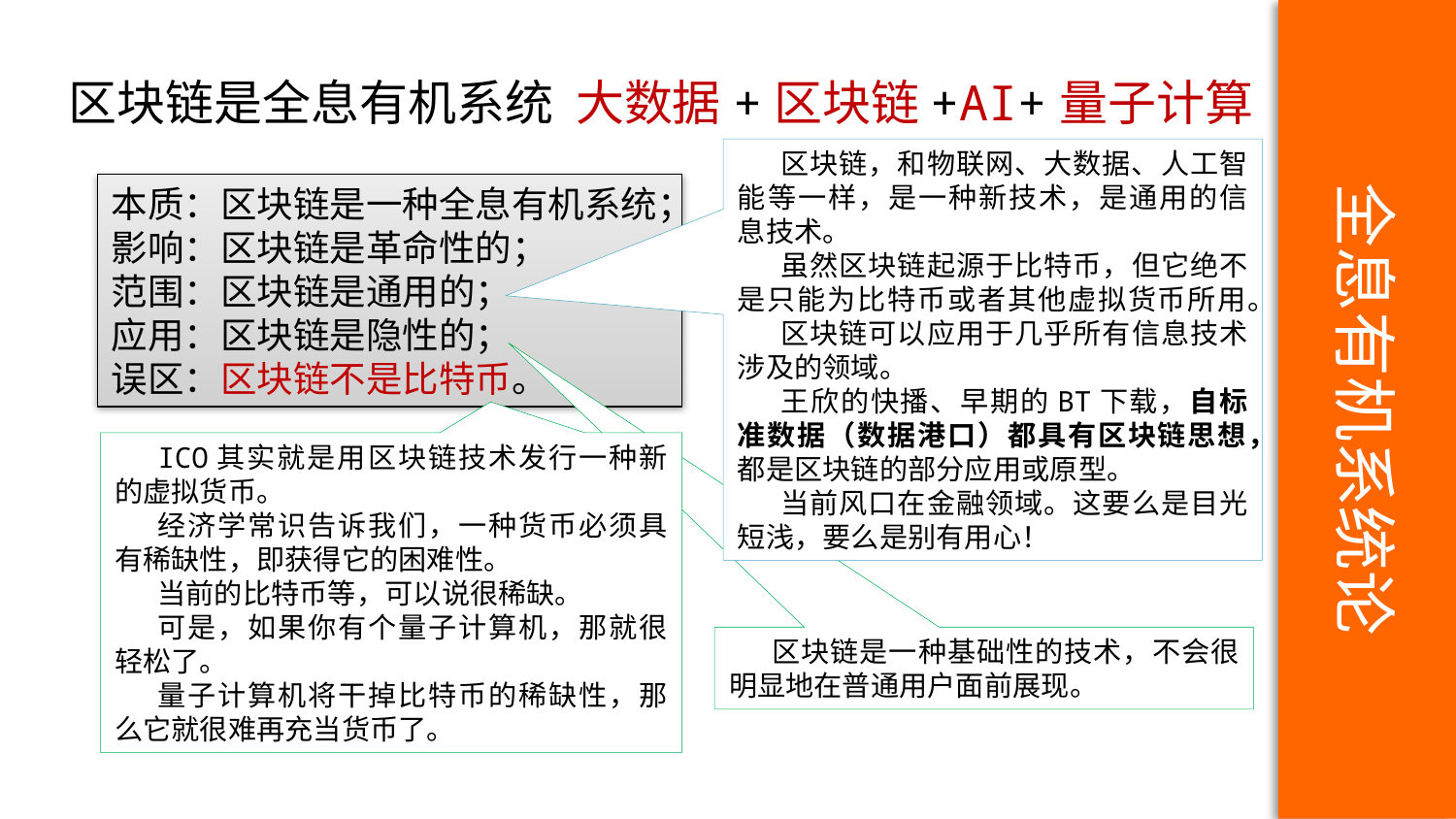

全息有机系统论
区块链是全息有机系统  大数据+区块链+AI+量子计算
区块链，和物联网、大数据、人工智能等一样，是一种新技术，是通用的信息技术。
虽然区块链起源于比特币，但它绝不是只能为比特币或者其他虚拟货币所用。
区块链可以应用于几乎所有信息技术涉及的领域。
王欣的快播、早期的BT下载，自标准数据（数据港口）都具有区块链思想，都是区块链的部分应用或原型。
当前风口在金融领域。这要么是目光短浅，要么是别有用心！
本质：区块链是一种全息有机系统；
影响：区块链是革命性的；
范围：区块链是通用的；
应用：区块链是隐性的；
误区：区块链不是比特币。
ICO其实就是用区块链技术发行一种新的虚拟货币。
经济学常识告诉我们，一种货币必须具有稀缺性，即获得它的困难性。
当前的比特币等，可以说很稀缺。
可是，如果你有个量子计算机，那就很轻松了。
量子计算机将干掉比特币的稀缺性，那么它就很难再充当货币了。
区块链是一种基础性的技术，不会很明显地在普通用户面前展现。